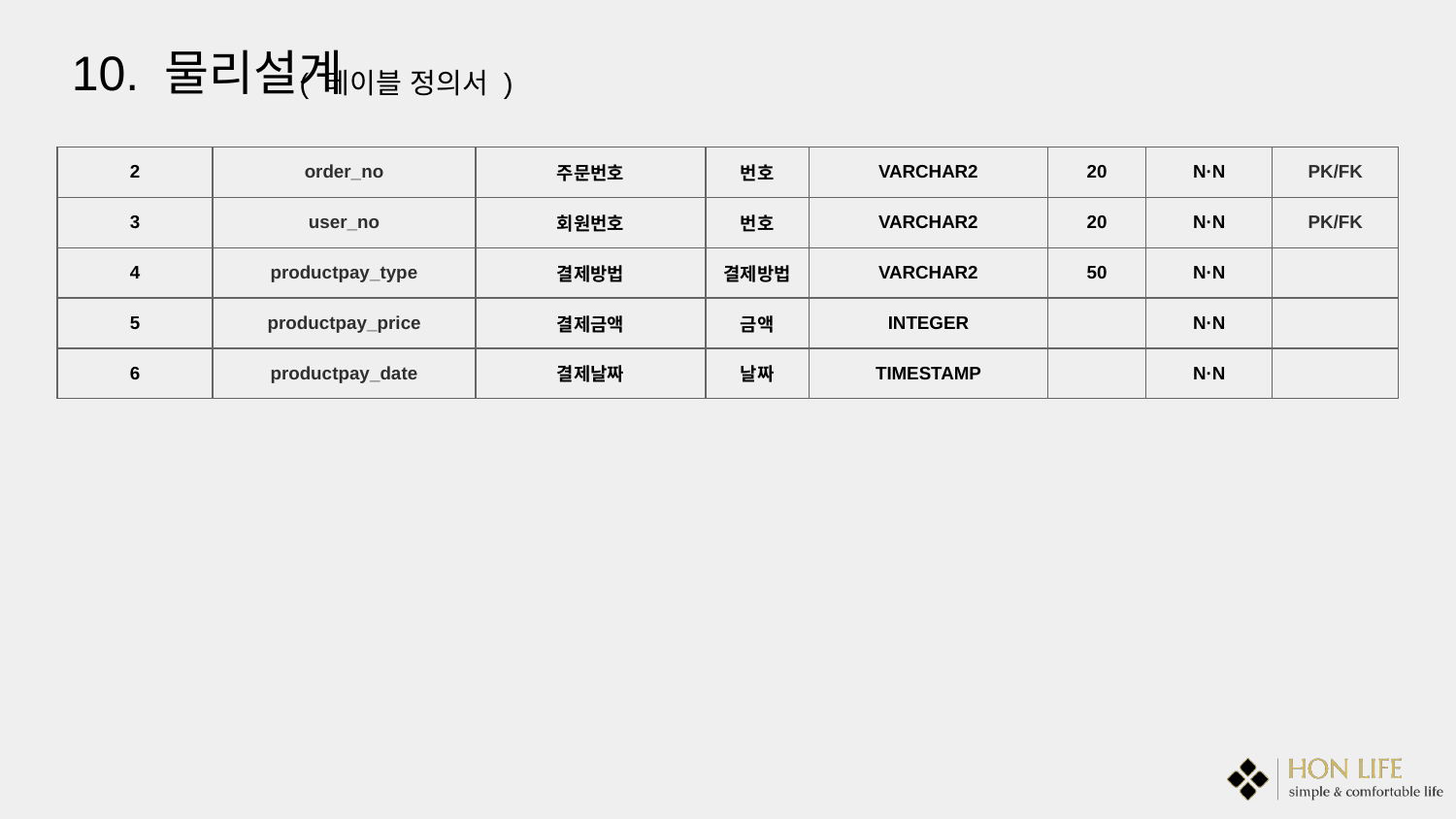

10. 물리설계
( 테이블 정의서 )

| 2 | order\_no | 주문번호 | 번호 | VARCHAR2 | 20 | N·N | PK/FK |
| --- | --- | --- | --- | --- | --- | --- | --- |
| 3 | user\_no | 회원번호 | 번호 | VARCHAR2 | 20 | N·N | PK/FK |
| 4 | productpay\_type | 결제방법 | 결제방법 | VARCHAR2 | 50 | N·N |  |
| 5 | productpay\_price | 결제금액 | 금액 | INTEGER |  | N·N |  |
| 6 | productpay\_date | 결제날짜 | 날짜 | TIMESTAMP |  | N·N |  |